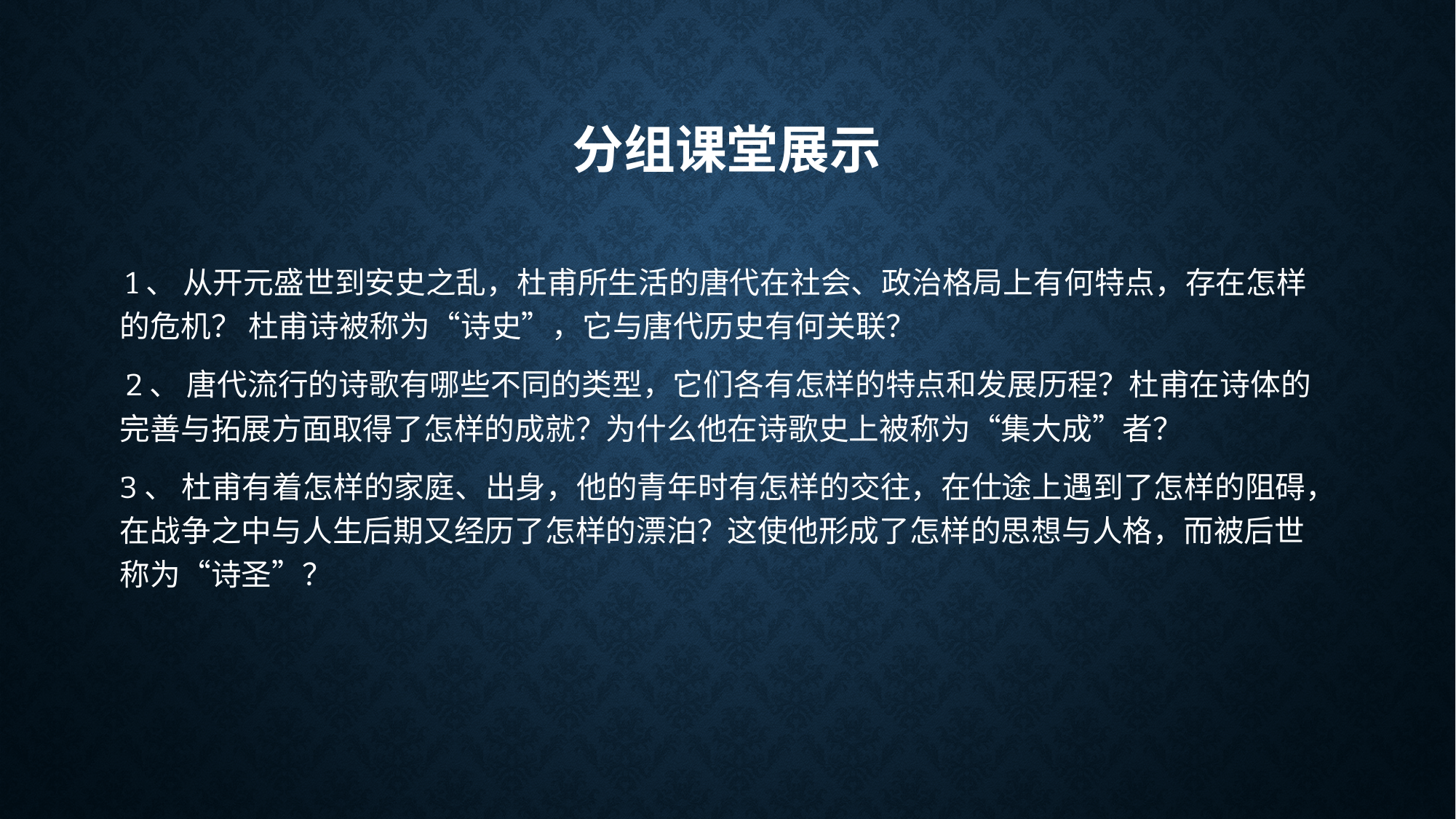

# 分组课堂展示
 1、 从开元盛世到安史之乱，杜甫所生活的唐代在社会、政治格局上有何特点，存在怎样的危机？ 杜甫诗被称为“诗史”，它与唐代历史有何关联？
 2、 唐代流行的诗歌有哪些不同的类型，它们各有怎样的特点和发展历程？杜甫在诗体的完善与拓展方面取得了怎样的成就？为什么他在诗歌史上被称为“集大成”者？
3、 杜甫有着怎样的家庭、出身，他的青年时有怎样的交往，在仕途上遇到了怎样的阻碍，在战争之中与人生后期又经历了怎样的漂泊？这使他形成了怎样的思想与人格，而被后世称为“诗圣”？